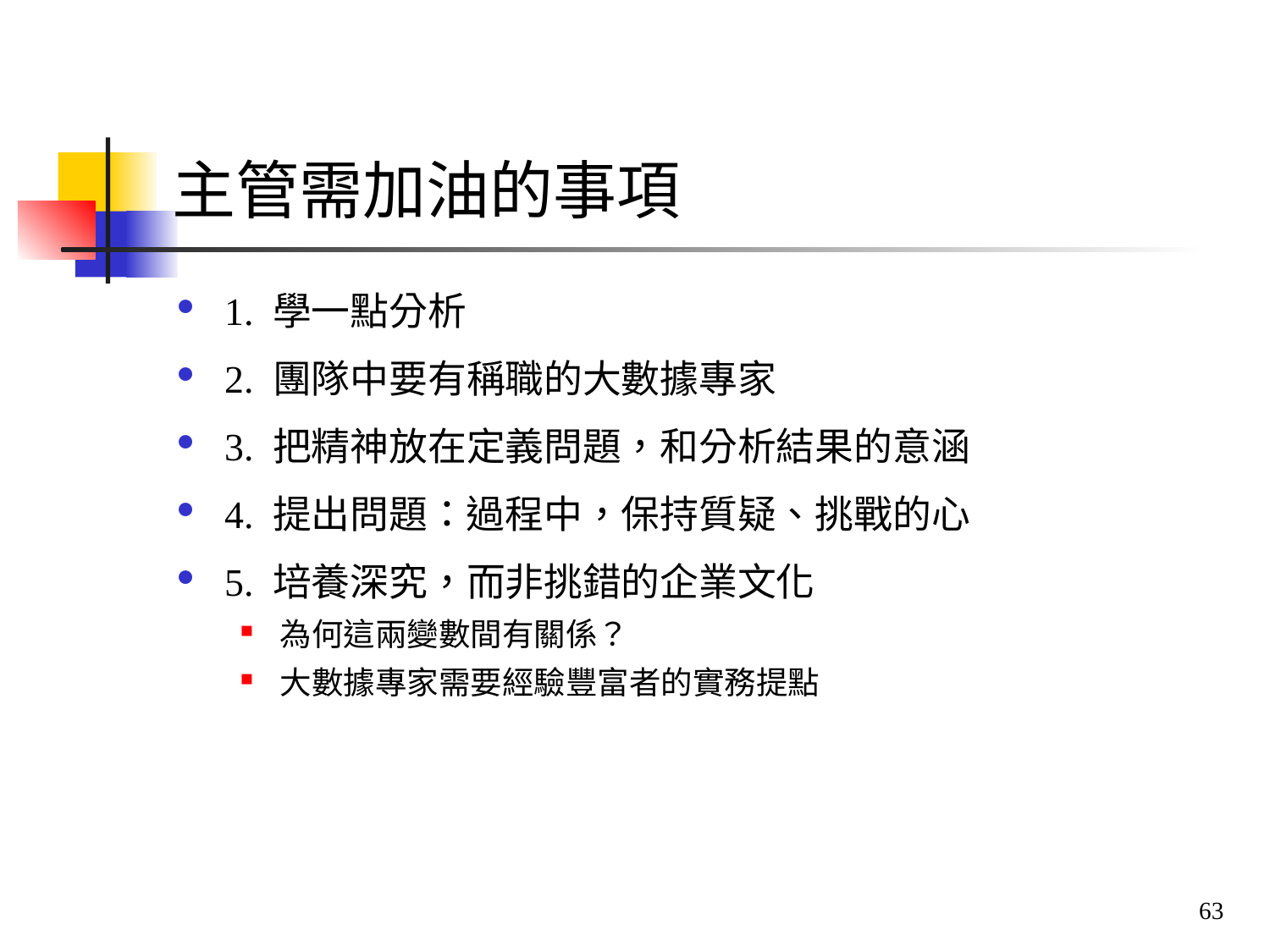

# 主管需加油的事項
1. 學一點分析
2. 團隊中要有稱職的大數據專家
3. 把精神放在定義問題，和分析結果的意涵
4. 提出問題：過程中，保持質疑、挑戰的心
5. 培養深究，而非挑錯的企業文化
為何這兩變數間有關係？
大數據專家需要經驗豐富者的實務提點